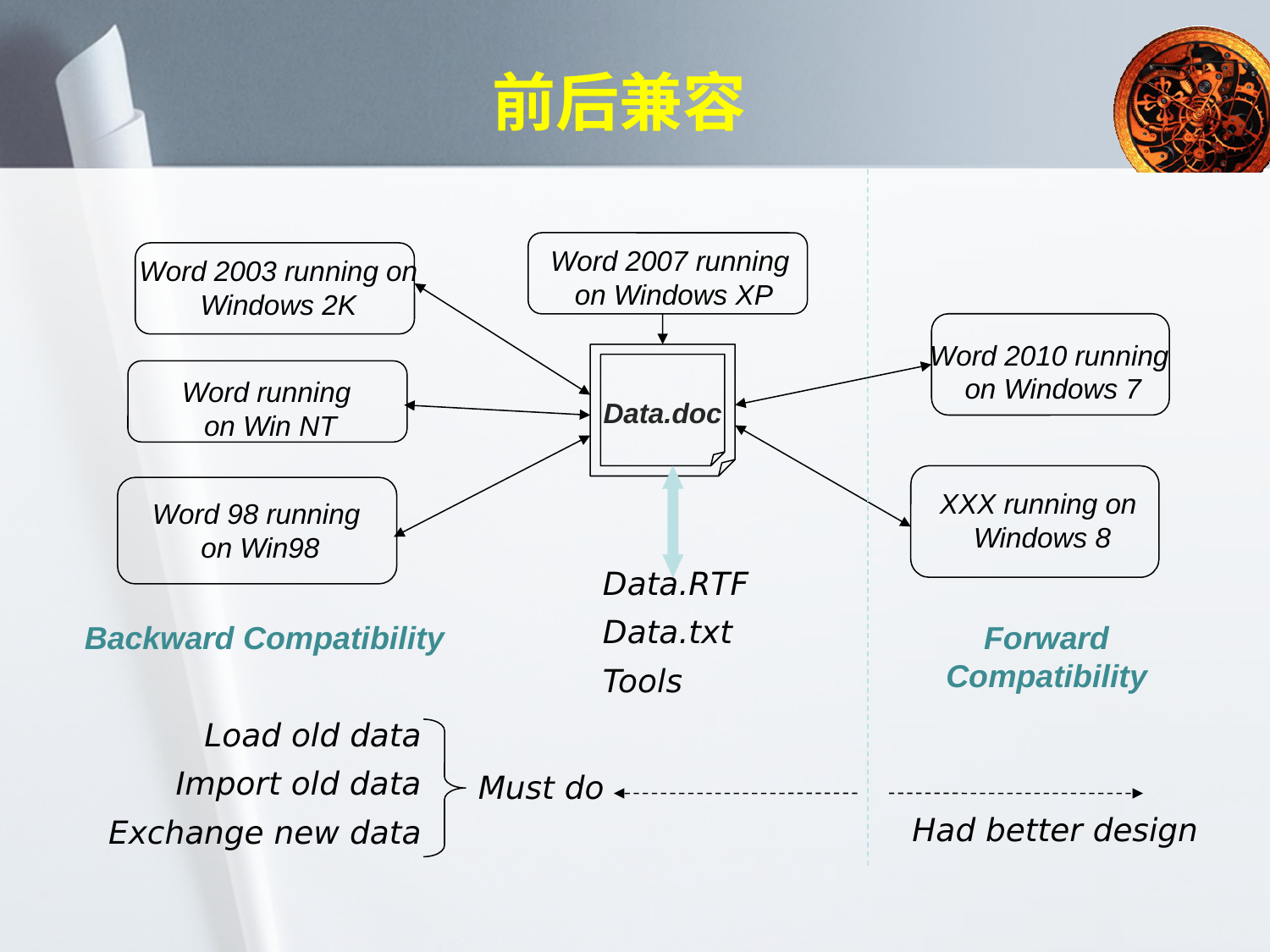

# 前后兼容

Word 2007 running
 on Windows XP
Word 2003 running on
Windows 2K

Word 2010 running
 on Windows 7

Word running
 on Win NT
Data.doc

XXX running on
Windows 8
Word 98 running
 on Win98
Data.RTF
Data.txt
Tools
Backward Compatibility
Forward Compatibility
Load old data
Import old data
Exchange new data

Must do

Had better design